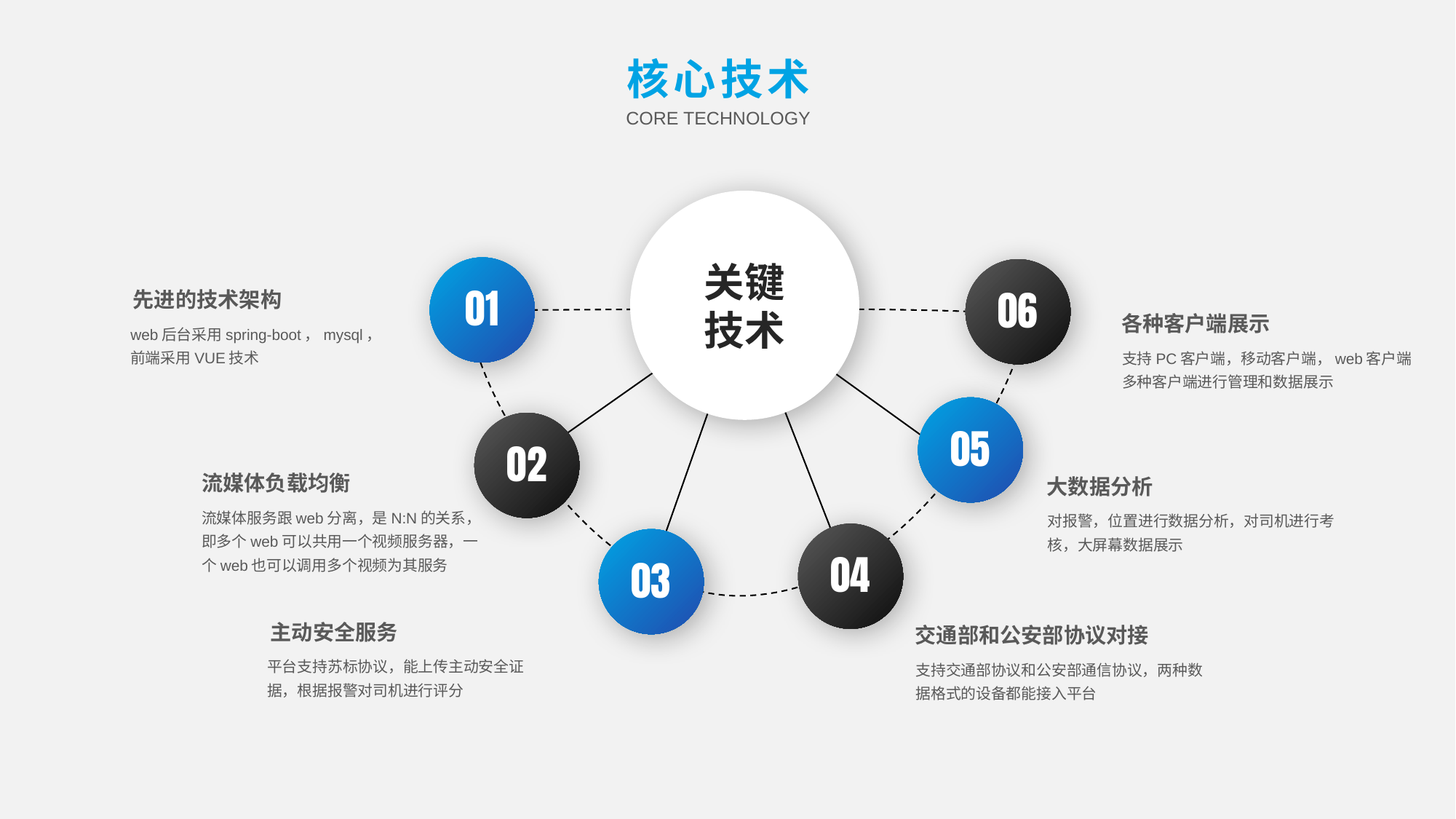

核心技术
CORE TECHNOLOGY

关键技术
01
06
先进的技术架构
各种客户端展示

web后台采用spring-boot，mysql，
前端采用VUE技术
支持PC客户端，移动客户端，web客户端多种客户端进行管理和数据展示
05
02
流媒体负载均衡
大数据分析
流媒体服务跟web分离，是N:N的关系，即多个web可以共用一个视频服务器，一个web也可以调用多个视频为其服务
对报警，位置进行数据分析，对司机进行考核，大屏幕数据展示
04
03
主动安全服务
交通部和公安部协议对接
平台支持苏标协议，能上传主动安全证据，根据报警对司机进行评分
支持交通部协议和公安部通信协议，两种数据格式的设备都能接入平台